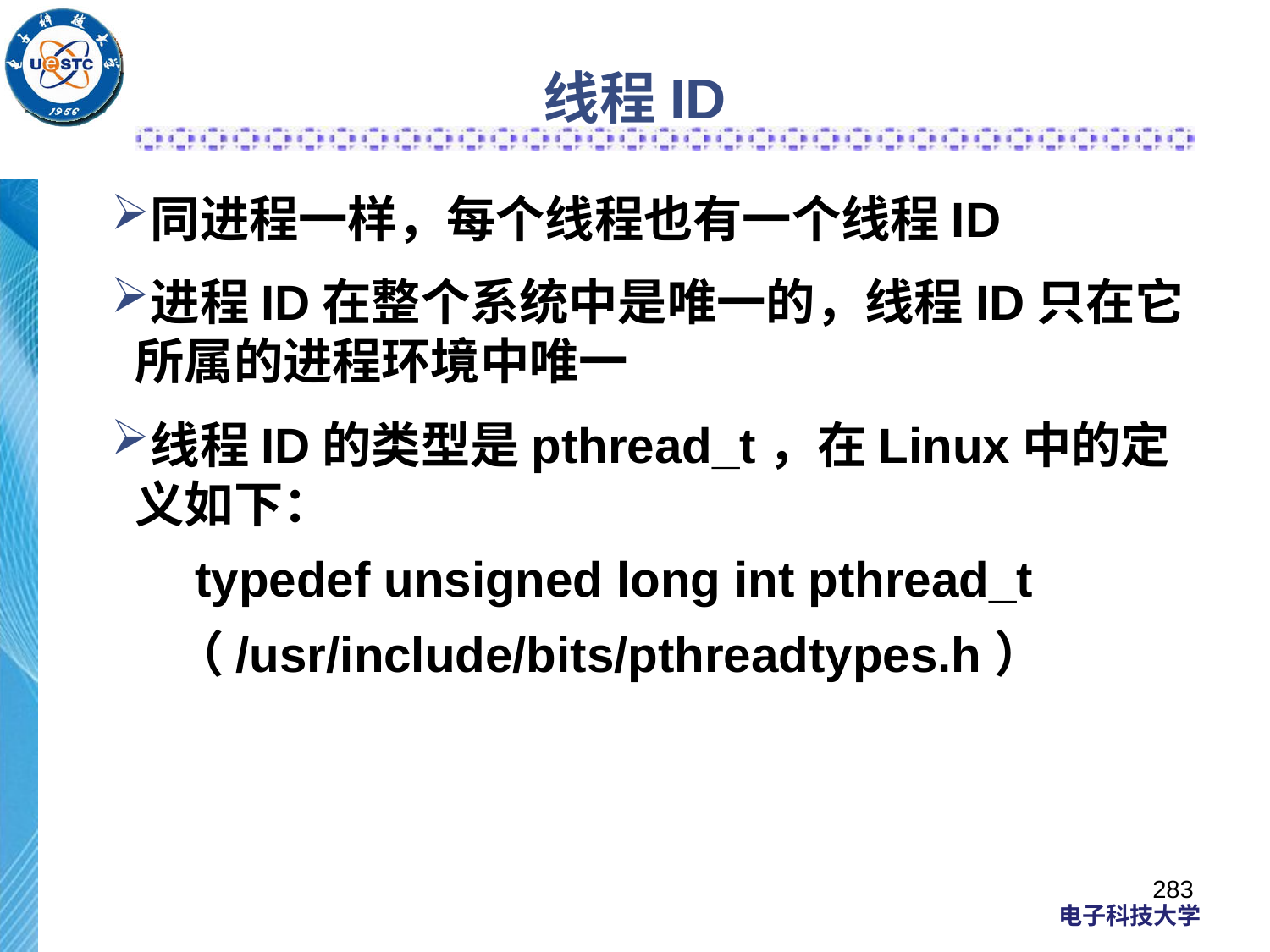

# 线程ID
同进程一样，每个线程也有一个线程ID
进程ID在整个系统中是唯一的，线程ID只在它所属的进程环境中唯一
线程ID的类型是pthread_t，在Linux中的定义如下：
    typedef unsigned long int pthread_t
（/usr/include/bits/pthreadtypes.h）

283